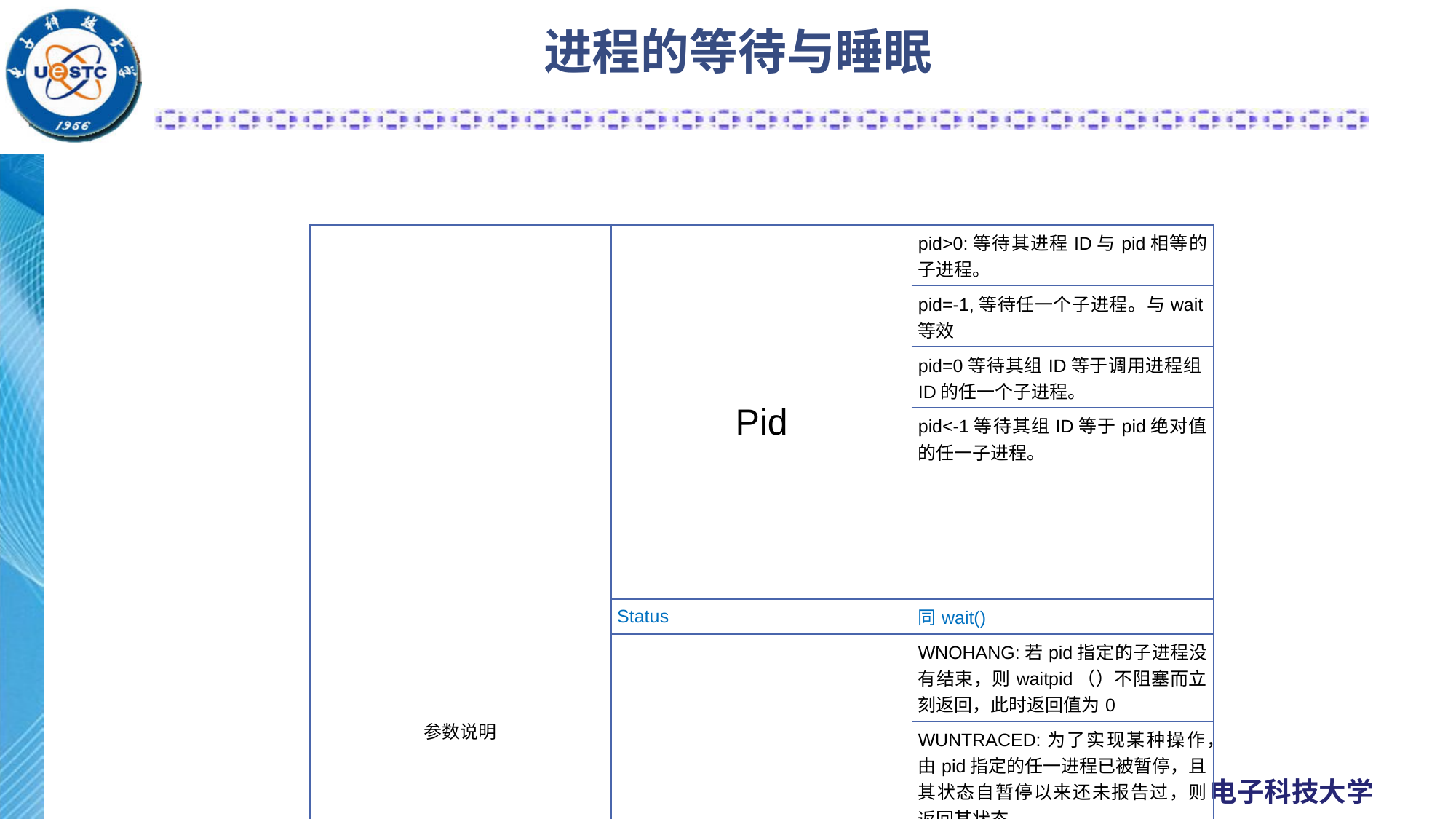

# 进程的等待与睡眠
| 参数说明 | Pid | pid>0:等待其进程ID与pid相等的子进程。 |
| --- | --- | --- |
|  |  | pid=-1,等待任一个子进程。与wait等效 |
|  |  | pid=0等待其组ID等于调用进程组ID的任一个子进程。 |
|  |  | pid<-1等待其组ID等于pid绝对值的任一子进程。 |
|  | Status | 同wait() |
|  | Options | WNOHANG:若pid指定的子进程没有结束，则waitpid（）不阻塞而立刻返回，此时返回值为0 |
|  |  | WUNTRACED:为了实现某种操作，由pid指定的任一进程已被暂停，且其状态自暂停以来还未报告过，则返回其状态 |
|  |  | 0：同wait（），阻塞父进程，等待子进程退出 |